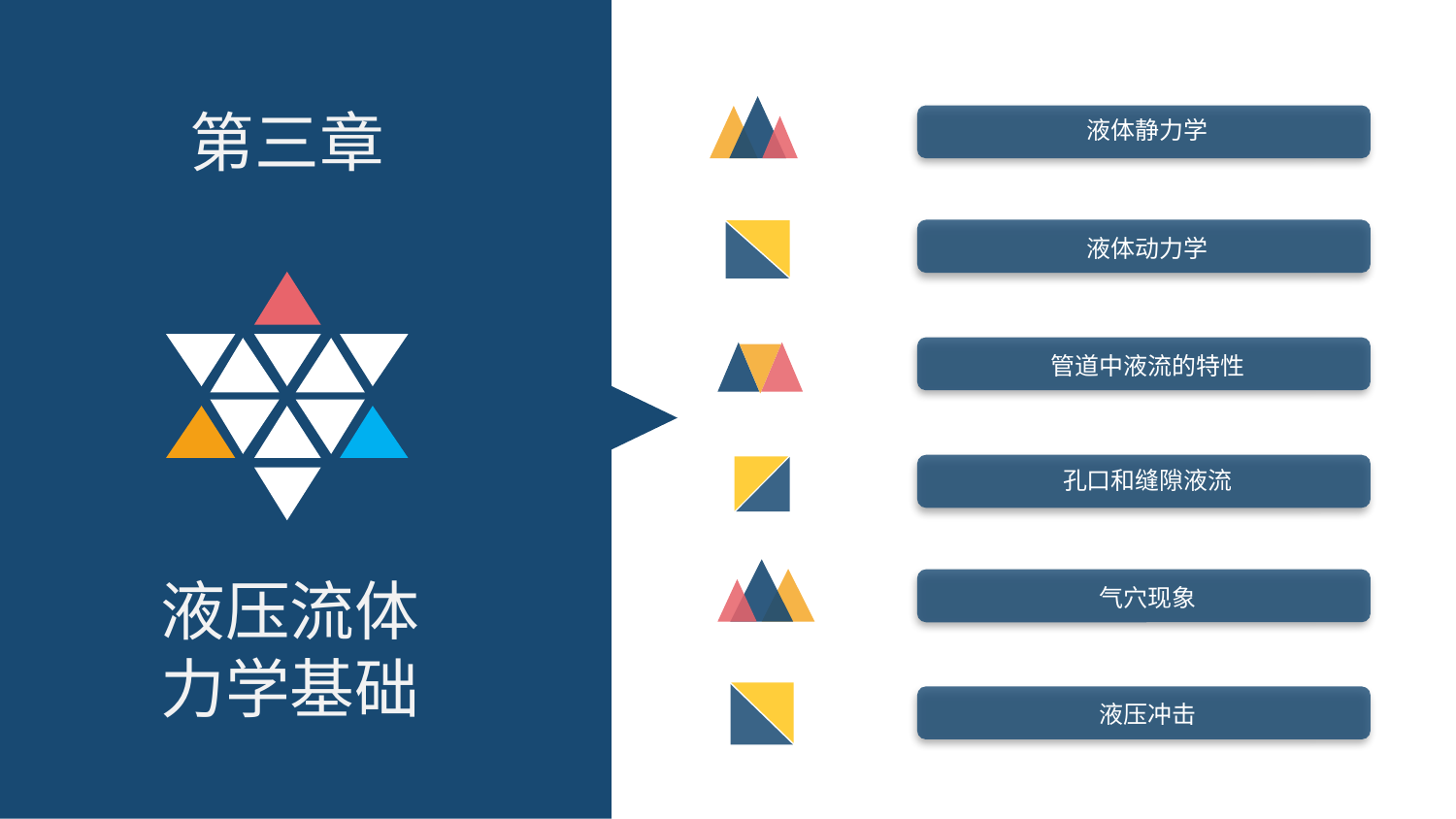

第三章
液体静力学
液体动力学
管道中液流的特性
孔口和缝隙液流
液压流体
力学基础
气穴现象
液压冲击